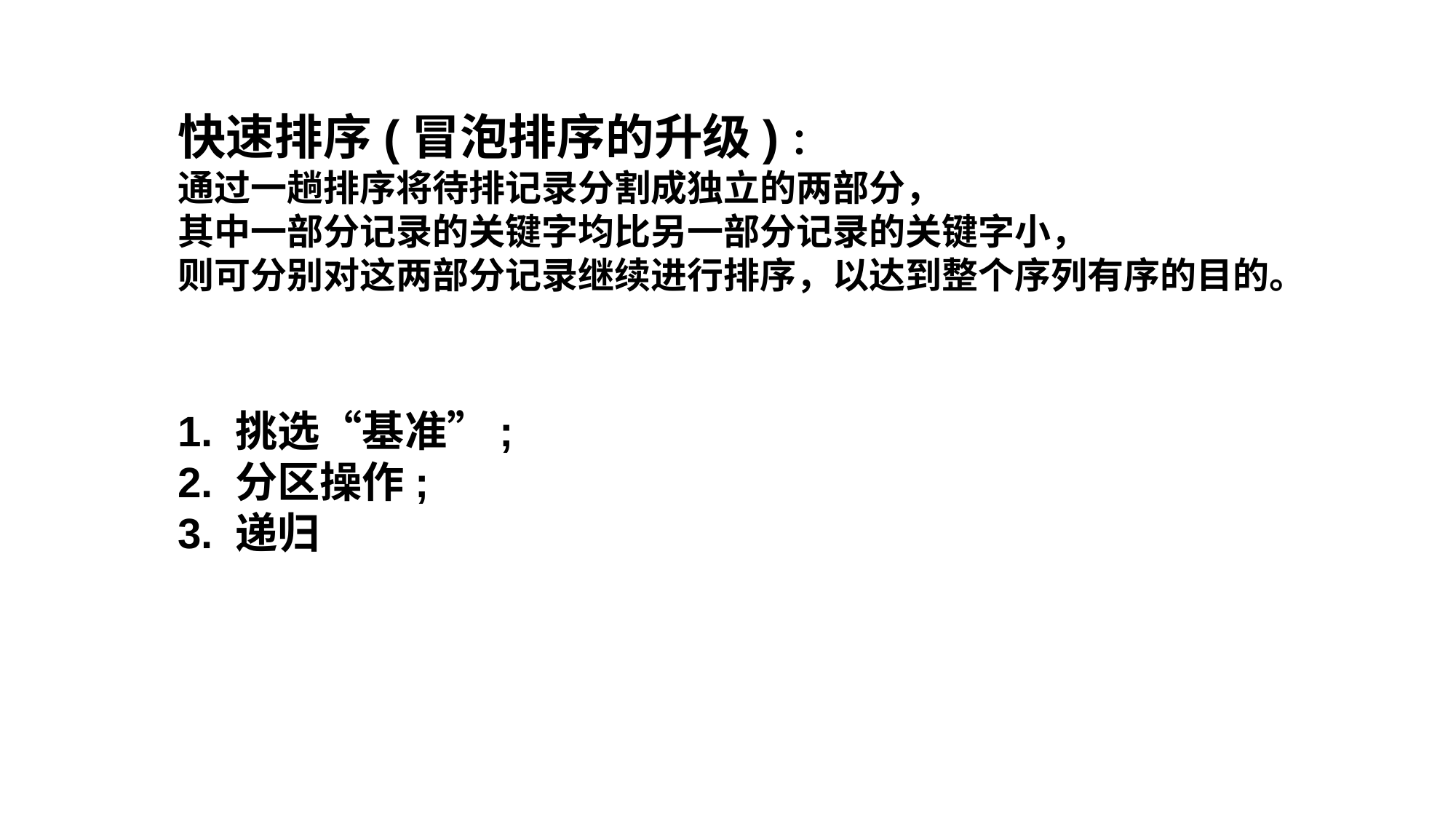

快速排序(冒泡排序的升级)：
通过一趟排序将待排记录分割成独立的两部分，
其中一部分记录的关键字均比另一部分记录的关键字小，
则可分别对这两部分记录继续进行排序，以达到整个序列有序的目的。
1. 挑选“基准”;
2. 分区操作;
3. 递归